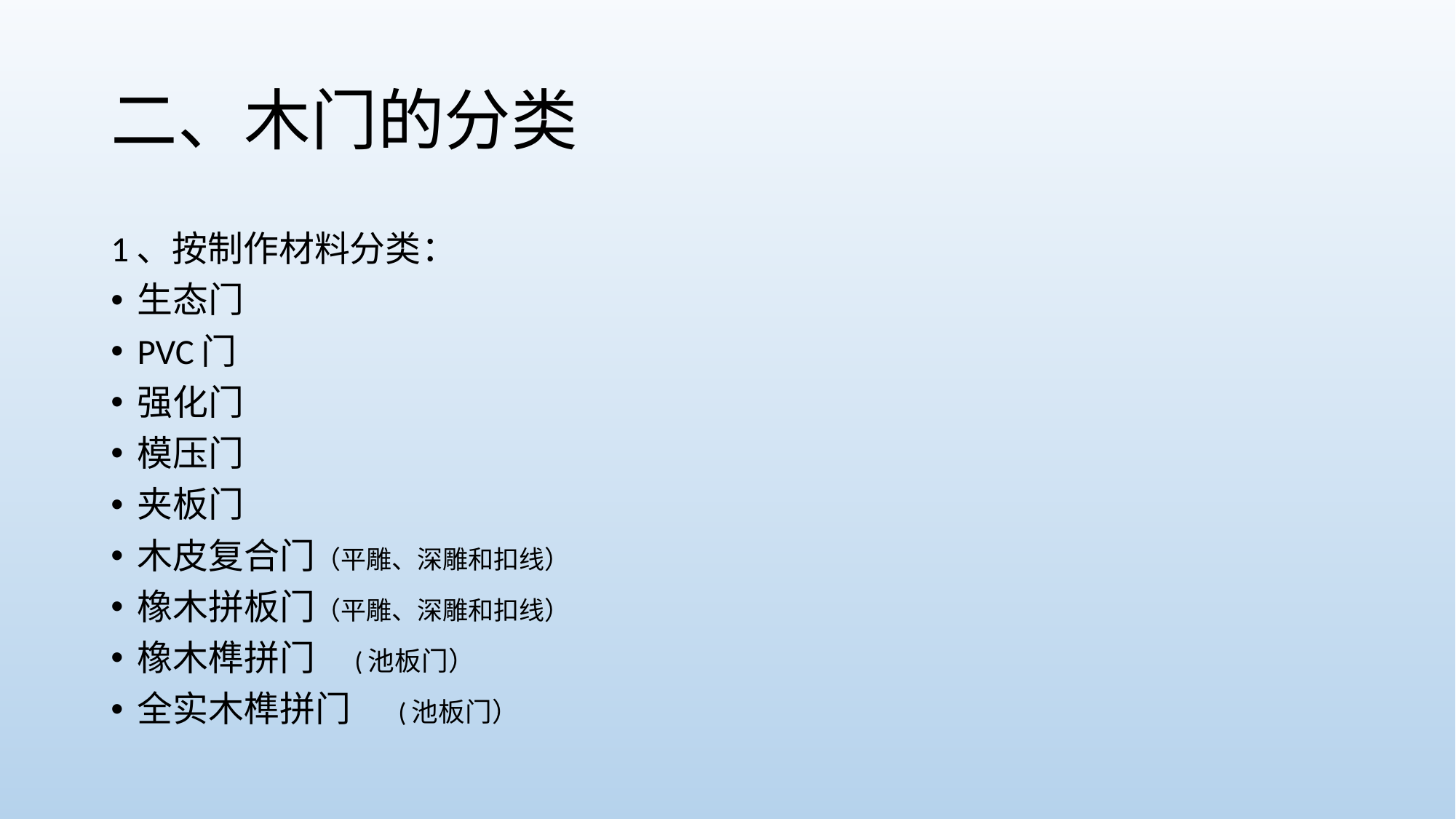

# 二、木门的分类

1、按制作材料分类：
生态门
PVC门
强化门
模压门
夹板门
木皮复合门（平雕、深雕和扣线）
橡木拼板门（平雕、深雕和扣线）
橡木榫拼门    (池板门）
全实木榫拼门     (池板门）